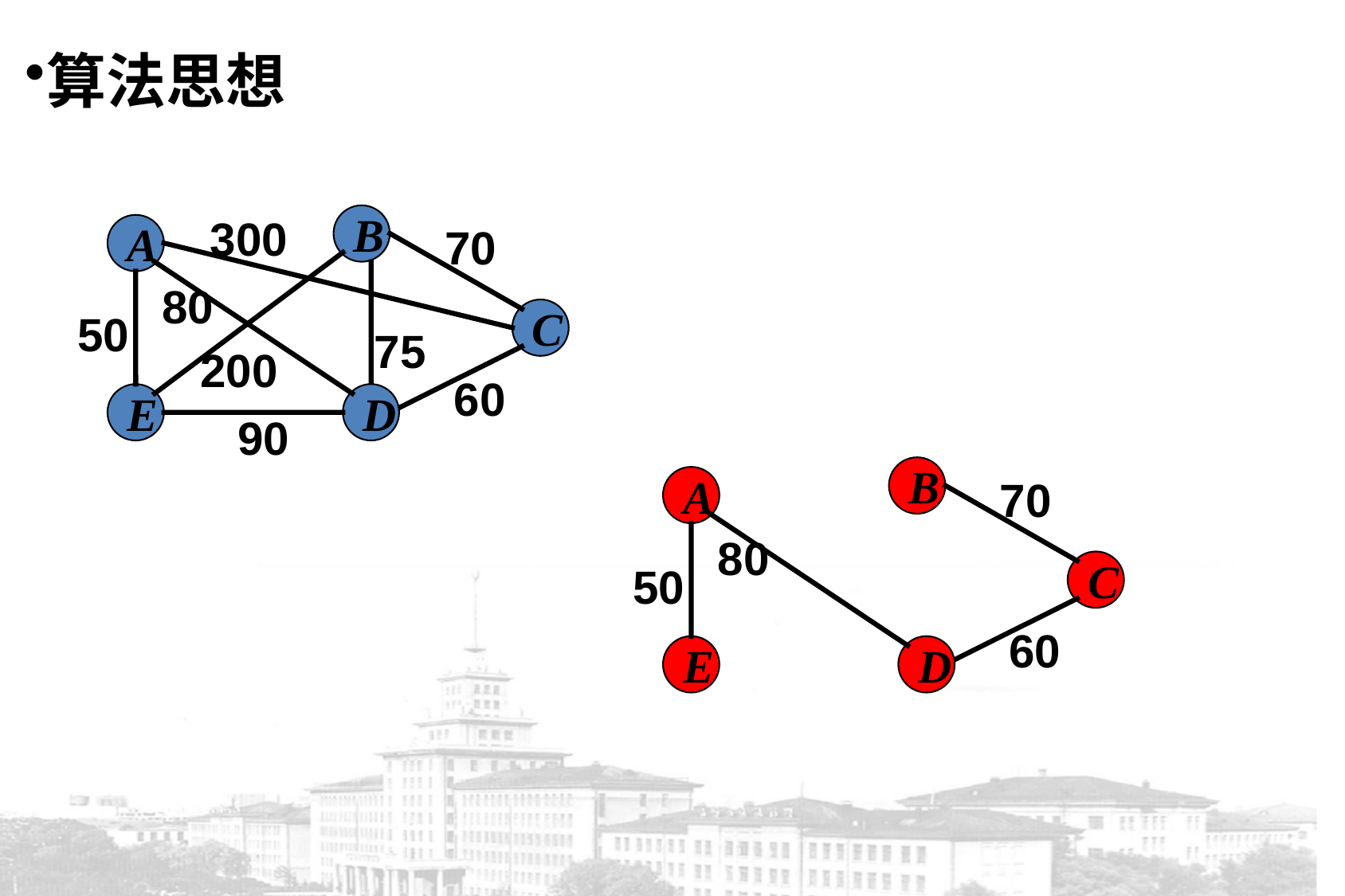

算法思想

300
B
70
A

80
50
C
75
200

60
E
D
90

B
70
A

80
50
C

60
E
D